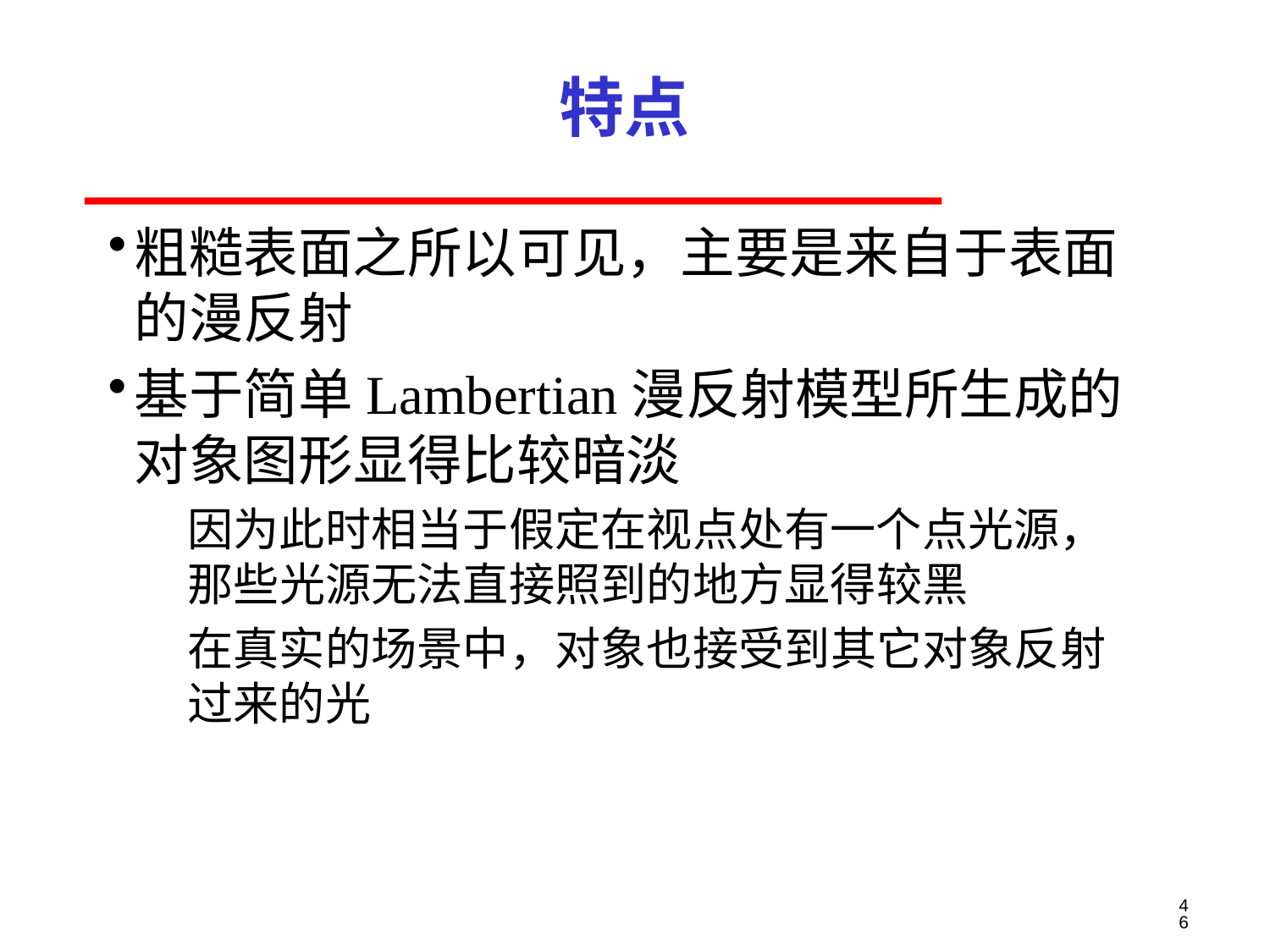

# 特点
粗糙表面之所以可见，主要是来自于表面
的漫反射
基于简单Lambertian漫反射模型所生成的
对象图形显得比较暗淡
因为此时相当于假定在视点处有一个点光源，
那些光源无法直接照到的地方显得较黑
在真实的场景中，对象也接受到其它对象反射
过来的光
46